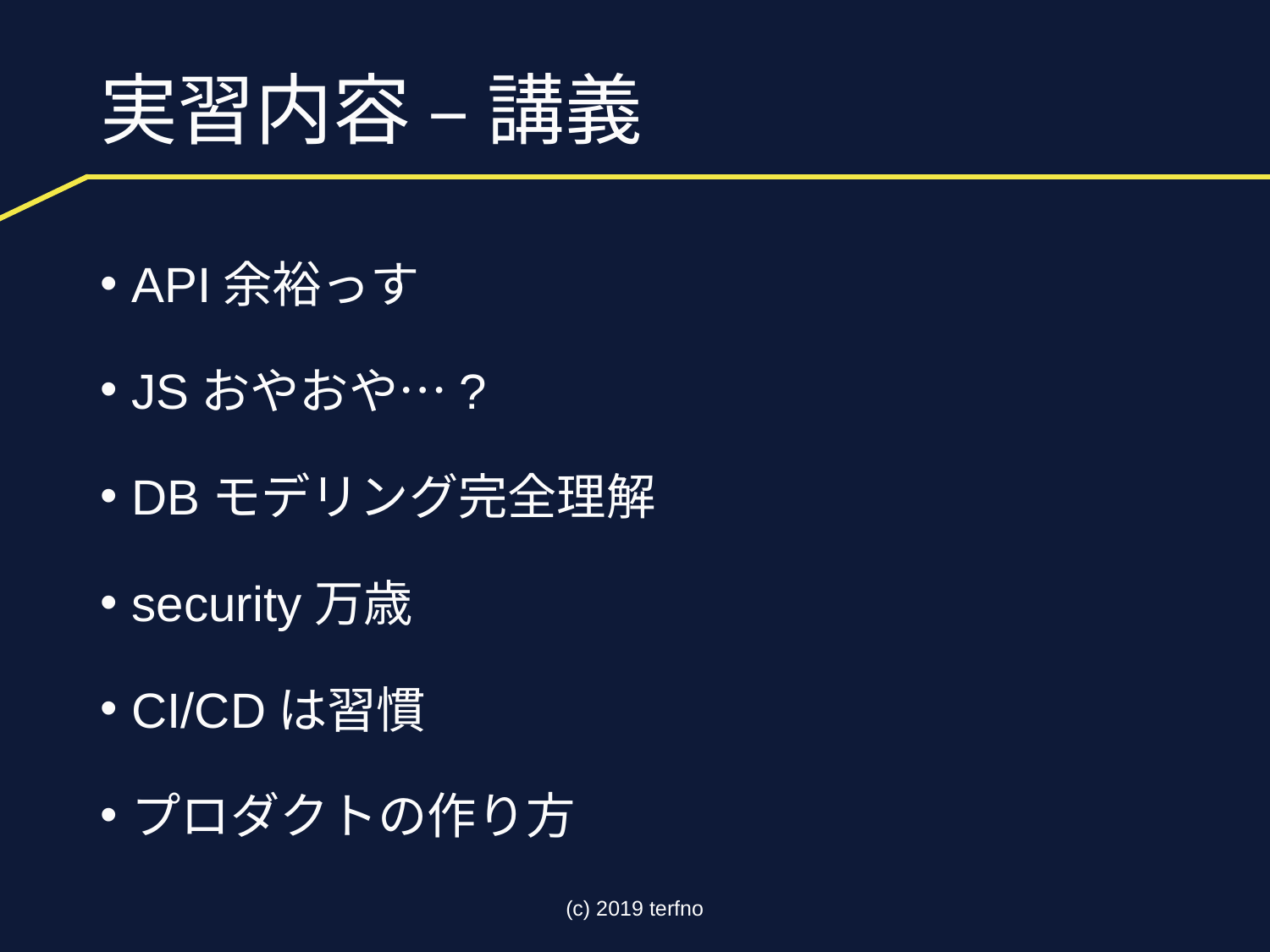

# 実習内容 – 講義
API余裕っす
JSおやおや…?
DBモデリング完全理解
security万歳
CI/CDは習慣
プロダクトの作り方
(c) 2019 terfno